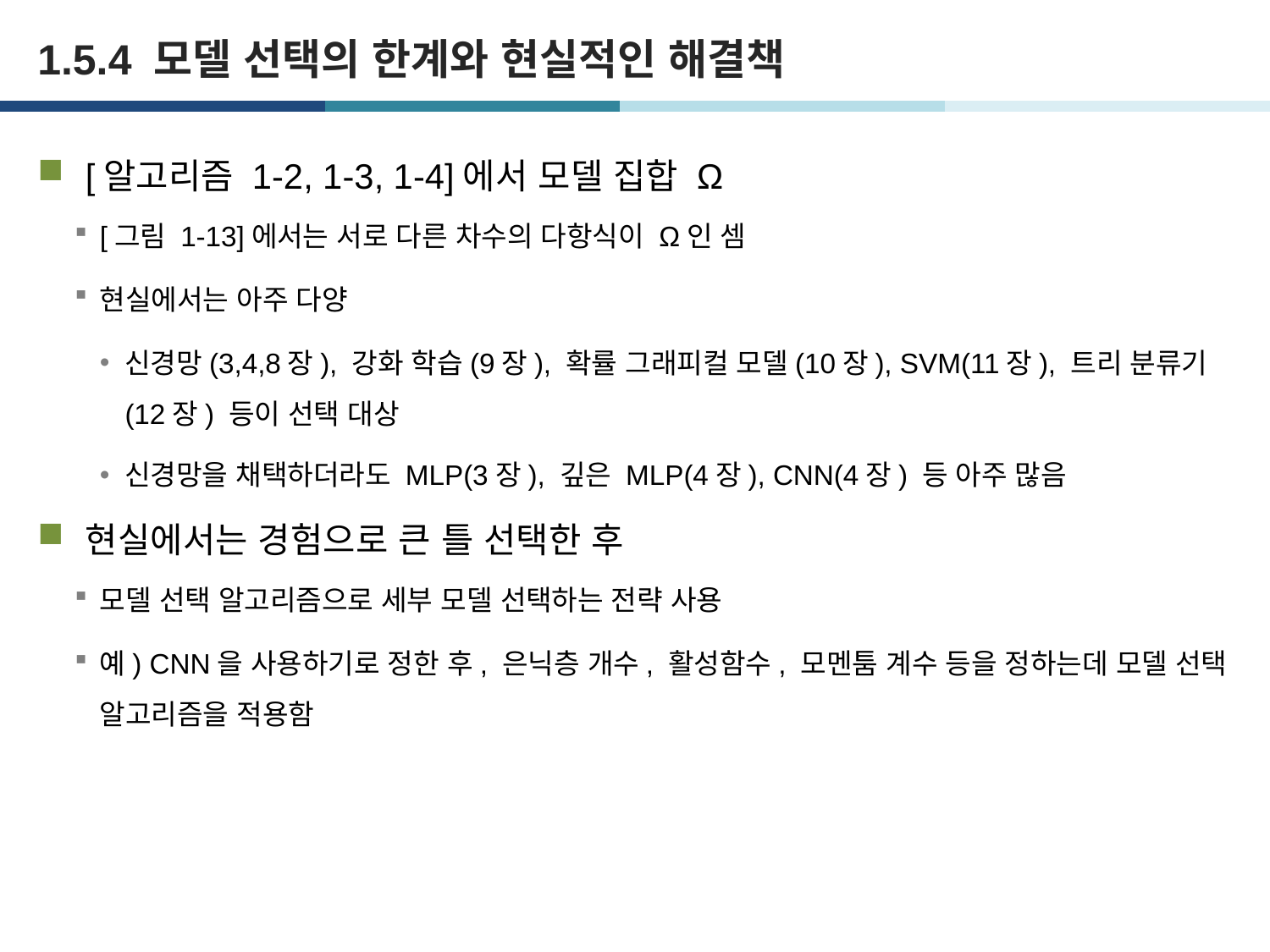

# 1.5.4 모델 선택의 한계와 현실적인 해결책
[알고리즘 1-2, 1-3, 1-4]에서 모델 집합 Ω
[그림 1-13]에서는 서로 다른 차수의 다항식이 Ω인 셈
현실에서는 아주 다양
신경망(3,4,8장), 강화 학습(9장), 확률 그래피컬 모델(10장), SVM(11장), 트리 분류기 (12장) 등이 선택 대상
신경망을 채택하더라도 MLP(3장), 깊은 MLP(4장), CNN(4장) 등 아주 많음
현실에서는 경험으로 큰 틀 선택한 후
모델 선택 알고리즘으로 세부 모델 선택하는 전략 사용
예) CNN을 사용하기로 정한 후, 은닉층 개수, 활성함수, 모멘툼 계수 등을 정하는데 모델 선택 알고리즘을 적용함